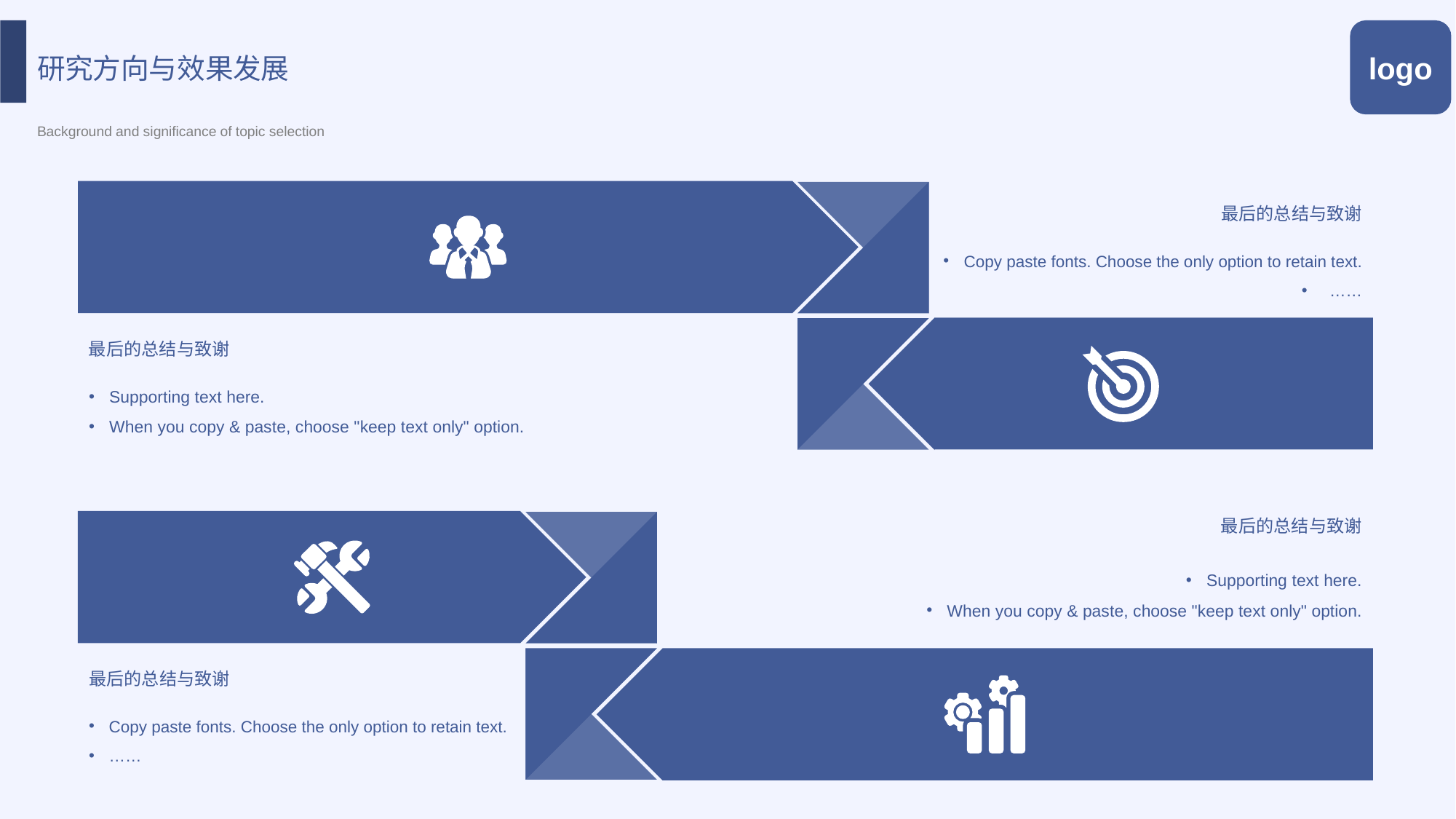

研究方向与效果发展

Background and significance of topic selection
logo

最后的总结与致谢
Copy paste fonts. Choose the only option to retain text.
……

最后的总结与致谢
Supporting text here.
When you copy & paste, choose "keep text only" option.

最后的总结与致谢

Supporting text here.
When you copy & paste, choose "keep text only" option.

最后的总结与致谢
Copy paste fonts. Choose the only option to retain text.
……